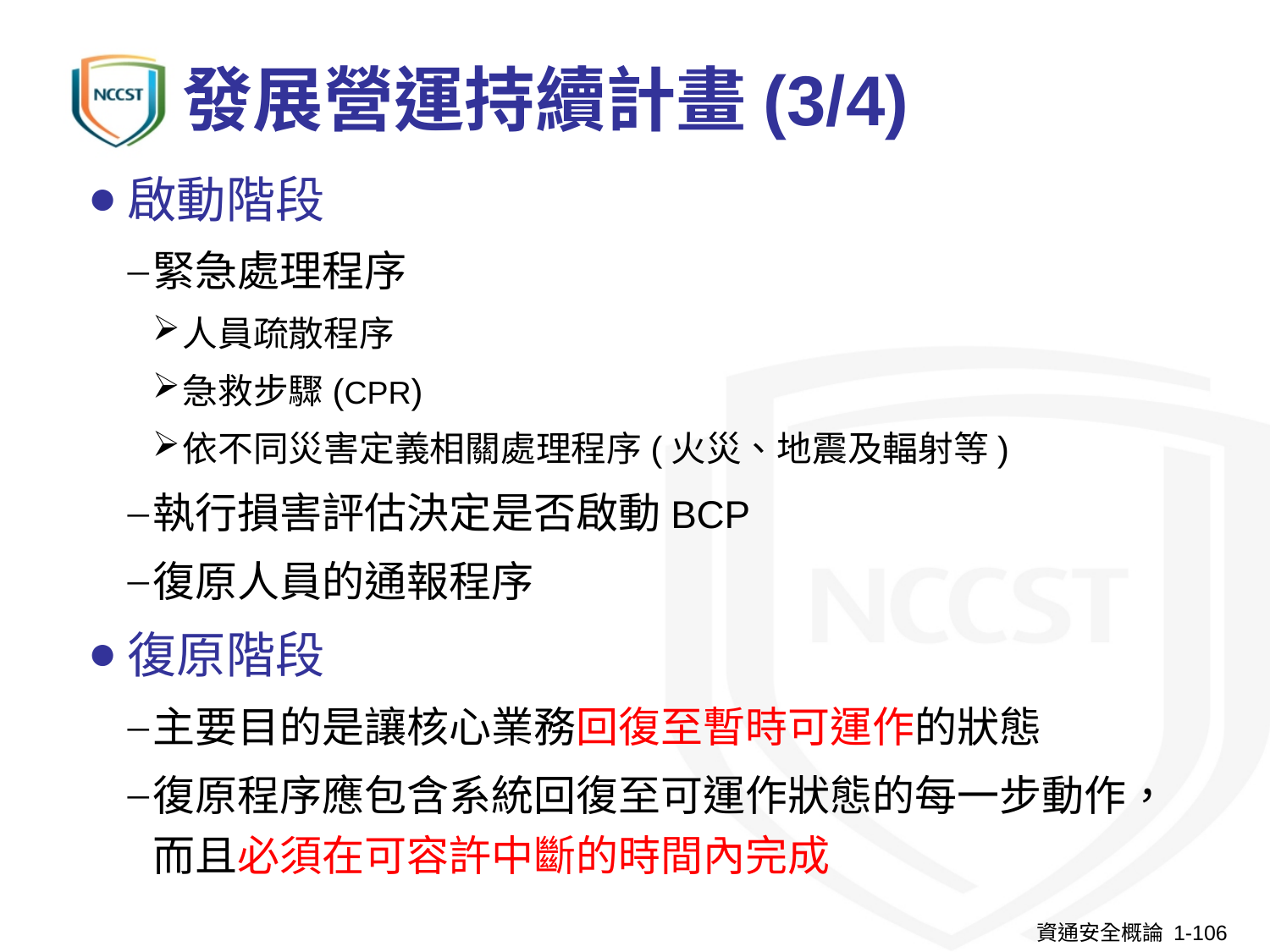

# 發展營運持續計畫(3/4)
啟動階段
緊急處理程序
人員疏散程序
急救步驟(CPR)
依不同災害定義相關處理程序(火災、地震及輻射等)
執行損害評估決定是否啟動BCP
復原人員的通報程序
復原階段
主要目的是讓核心業務回復至暫時可運作的狀態
復原程序應包含系統回復至可運作狀態的每一步動作，而且必須在可容許中斷的時間內完成